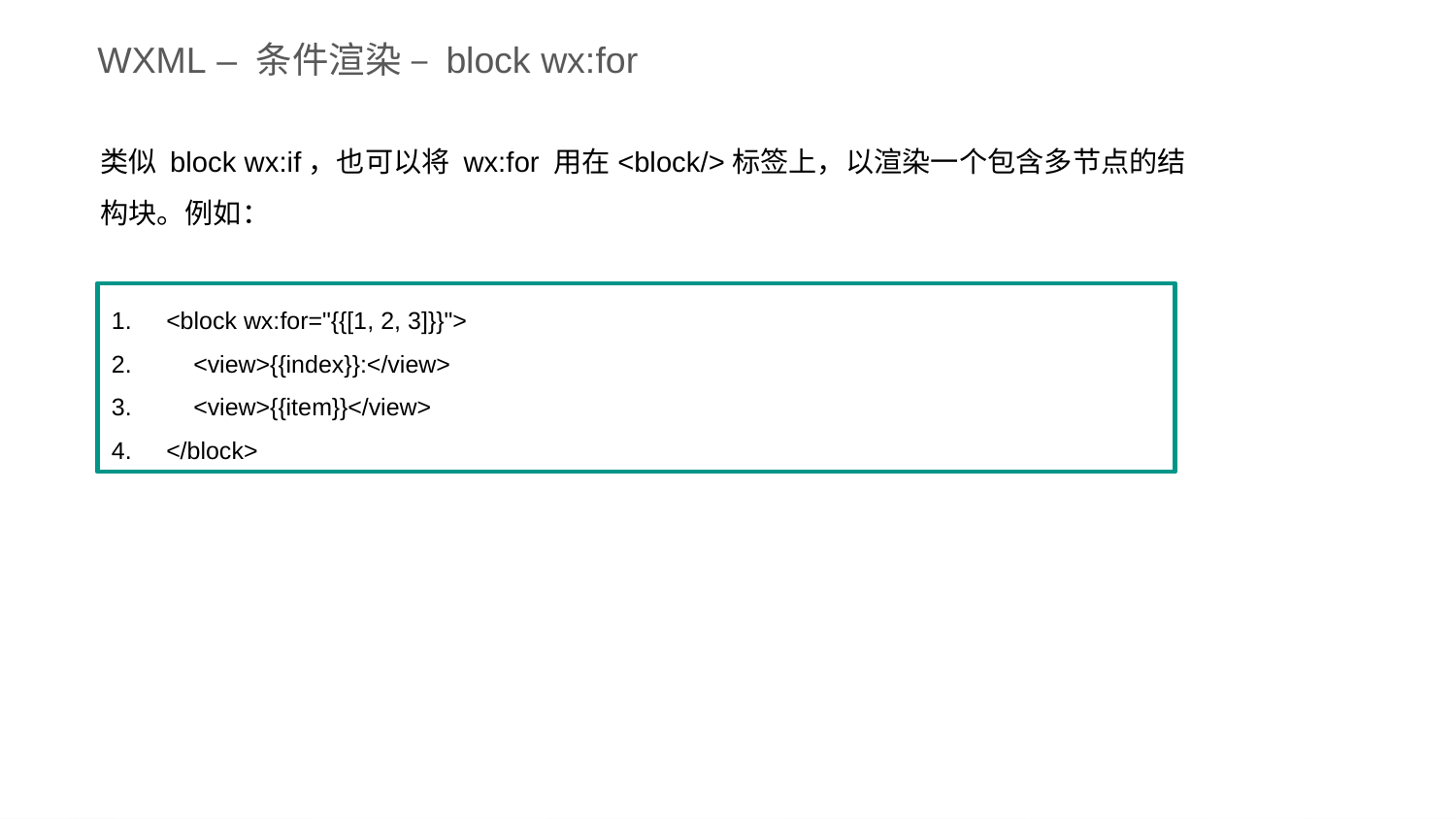

WXML – 条件渲染 – block wx:for
类似 block wx:if，也可以将 wx:for 用在<block/>标签上，以渲染一个包含多节点的结构块。例如：
<block wx:for="{{[1, 2, 3]}}">
    <view>{{index}}:</view>
    <view>{{item}}</view>
</block>